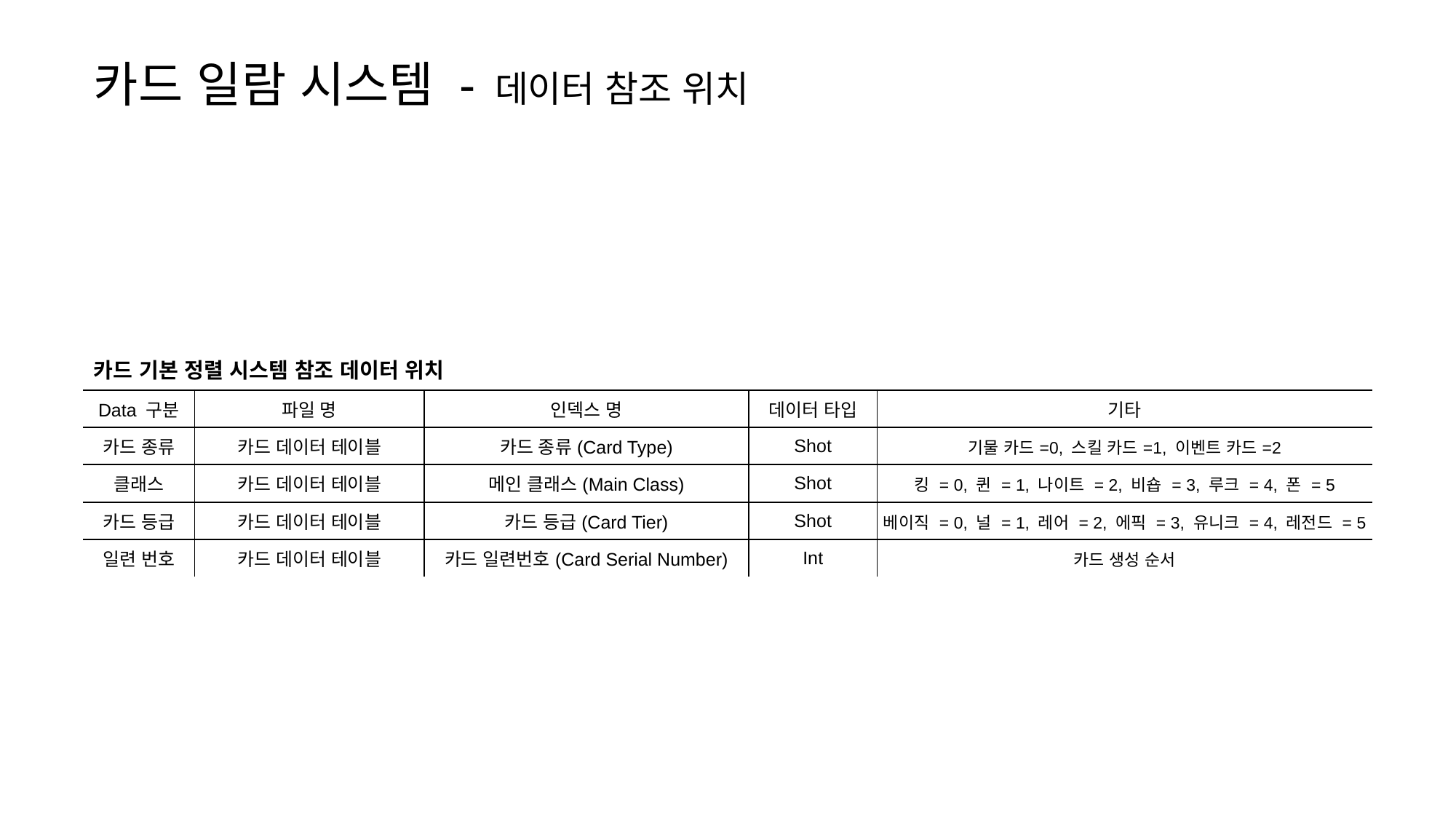

카드 일람 시스템 - 데이터 참조 위치
| 카드 기본 정렬 시스템 참조 데이터 위치 |  |  |  |  |
| --- | --- | --- | --- | --- |
| Data 구분 | 파일 명 | 인덱스 명 | 데이터 타입 | 기타 |
| 카드 종류 | 카드 데이터 테이블 | 카드 종류(Card Type) | Shot | 기물 카드=0, 스킬 카드=1, 이벤트 카드=2 |
| 클래스 | 카드 데이터 테이블 | 메인 클래스(Main Class) | Shot | 킹 = 0, 퀸 = 1, 나이트 = 2, 비숍 = 3, 루크 = 4, 폰 = 5 |
| 카드 등급 | 카드 데이터 테이블 | 카드 등급(Card Tier) | Shot | 베이직 = 0, 널 = 1, 레어 = 2, 에픽 = 3, 유니크 = 4, 레전드 = 5 |
| 일련 번호 | 카드 데이터 테이블 | 카드 일련번호(Card Serial Number) | Int | 카드 생성 순서 |